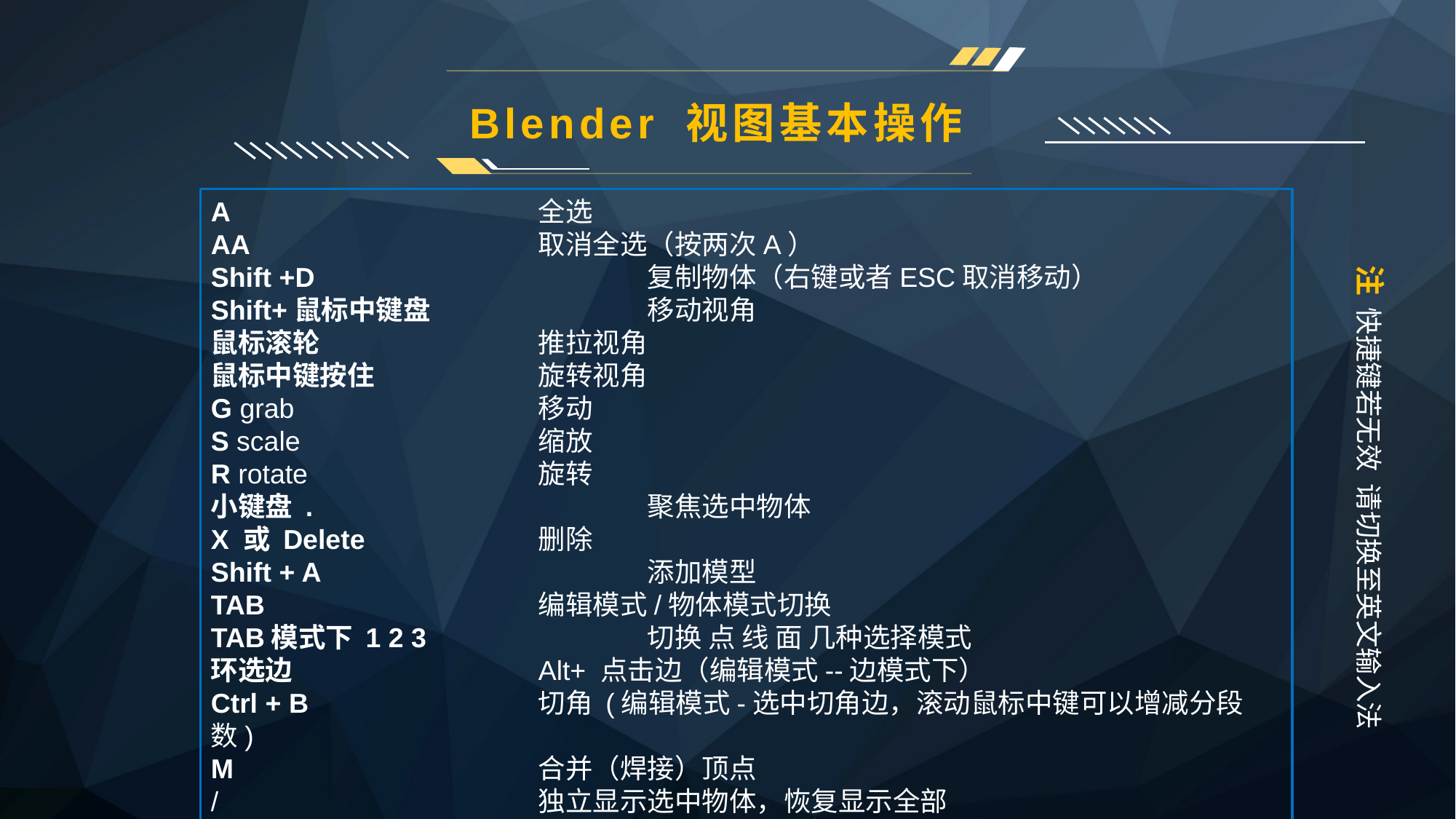

Blender 视图基本操作

A			全选
AA 			取消全选（按两次A）
Shift +D 			复制物体（右键或者ESC取消移动）
Shift+鼠标中键盘 		移动视角
鼠标滚轮 		推拉视角
鼠标中键按住		旋转视角
G grab 			移动
S scale 			缩放
R rotate			旋转
小键盘 . 			聚焦选中物体
X 或 Delete		删除
Shift + A			添加模型
TAB			编辑模式/物体模式切换
TAB模式下 1 2 3 		切换 点 线 面 几种选择模式
环选边			Alt+ 点击边（编辑模式--边模式下）
Ctrl + B 			切角 (编辑模式-选中切角边，滚动鼠标中键可以增减分段数)
M 			合并（焊接）顶点
/			独立显示选中物体，恢复显示全部
注  快捷键若无效  请切换至英文输入法